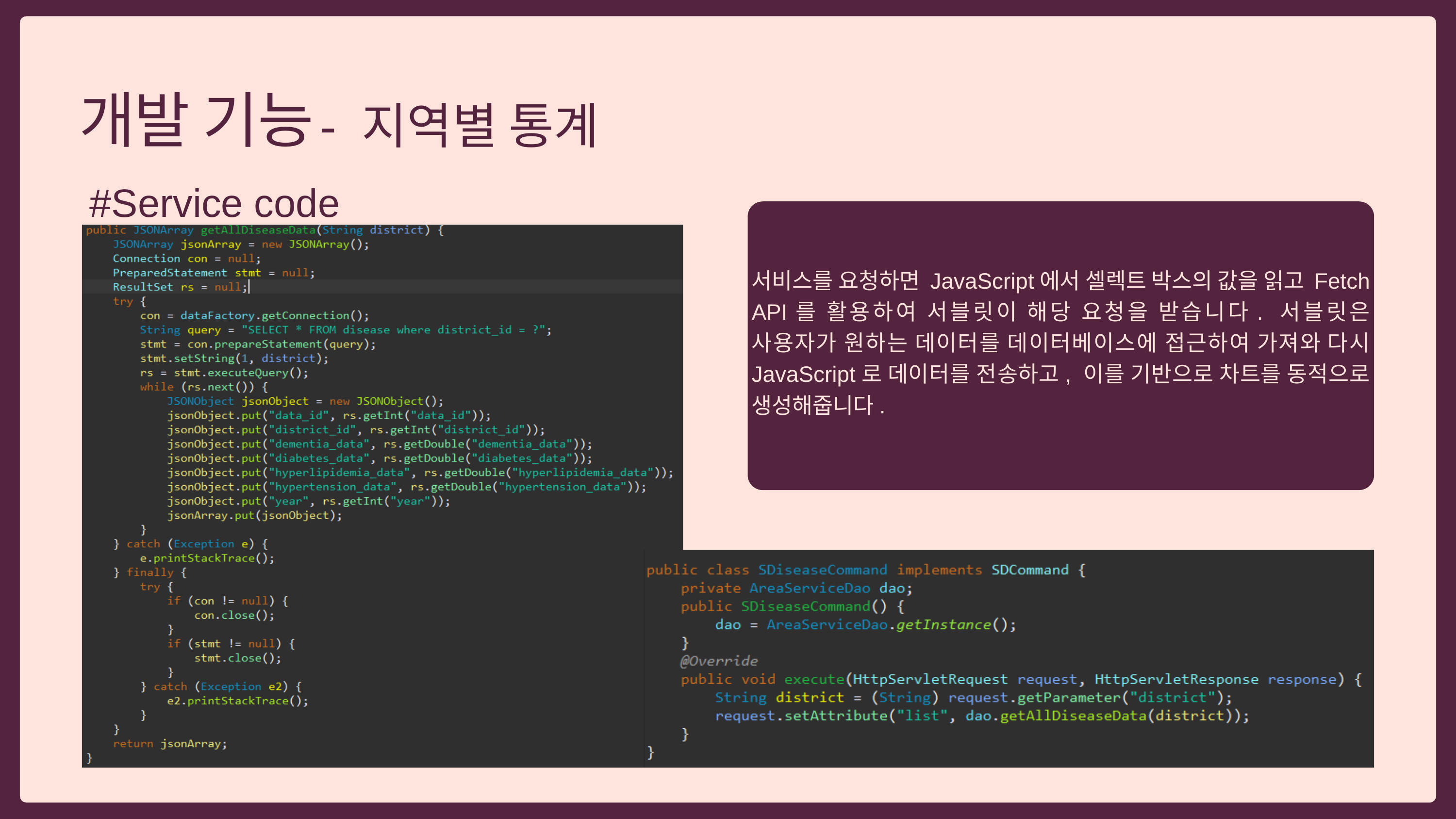

개발 기능
 - 지역별 통계
#Service code

서비스를 요청하면 JavaScript에서 셀렉트 박스의 값을 읽고 Fetch API를 활용하여 서블릿이 해당 요청을 받습니다. 서블릿은 사용자가 원하는 데이터를 데이터베이스에 접근하여 가져와 다시 JavaScript로 데이터를 전송하고, 이를 기반으로 차트를 동적으로 생성해줍니다.